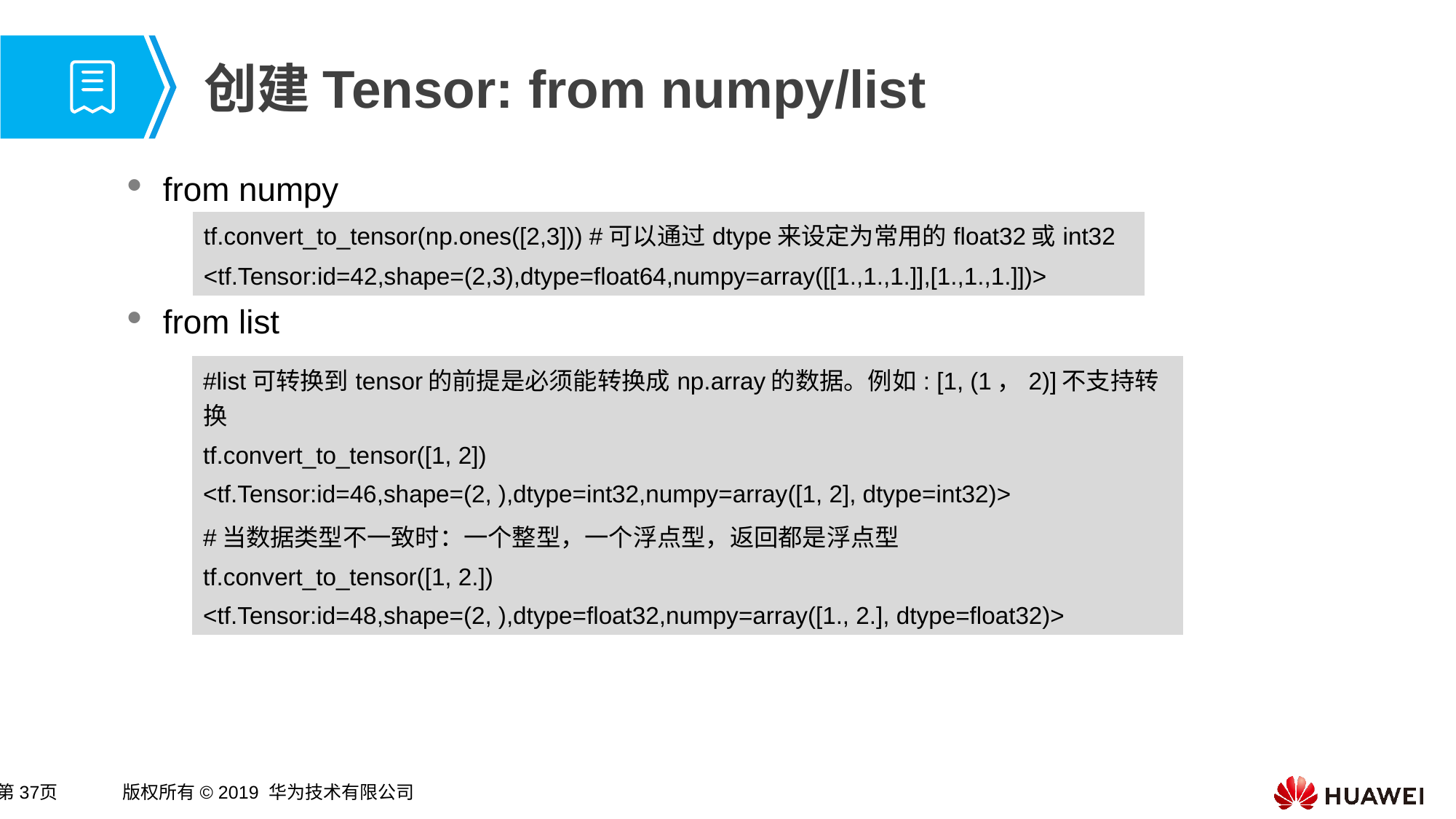

# 创建Tensor: from numpy/list
from numpy

from list

| tf.convert\_to\_tensor(np.ones([2,3])) #可以通过dtype来设定为常用的float32或int32 |
| --- |
| <tf.Tensor:id=42,shape=(2,3),dtype=float64,numpy=array([[1.,1.,1.]],[1.,1.,1.]])> |
| #list可转换到tensor的前提是必须能转换成np.array的数据。例如: [1, (1，2)]不支持转换 |
| --- |
| tf.convert\_to\_tensor([1, 2]) |
| <tf.Tensor:id=46,shape=(2, ),dtype=int32,numpy=array([1, 2], dtype=int32)> |
| #当数据类型不一致时：一个整型，一个浮点型，返回都是浮点型 |
| tf.convert\_to\_tensor([1, 2.]) |
| <tf.Tensor:id=48,shape=(2, ),dtype=float32,numpy=array([1., 2.], dtype=float32)> |